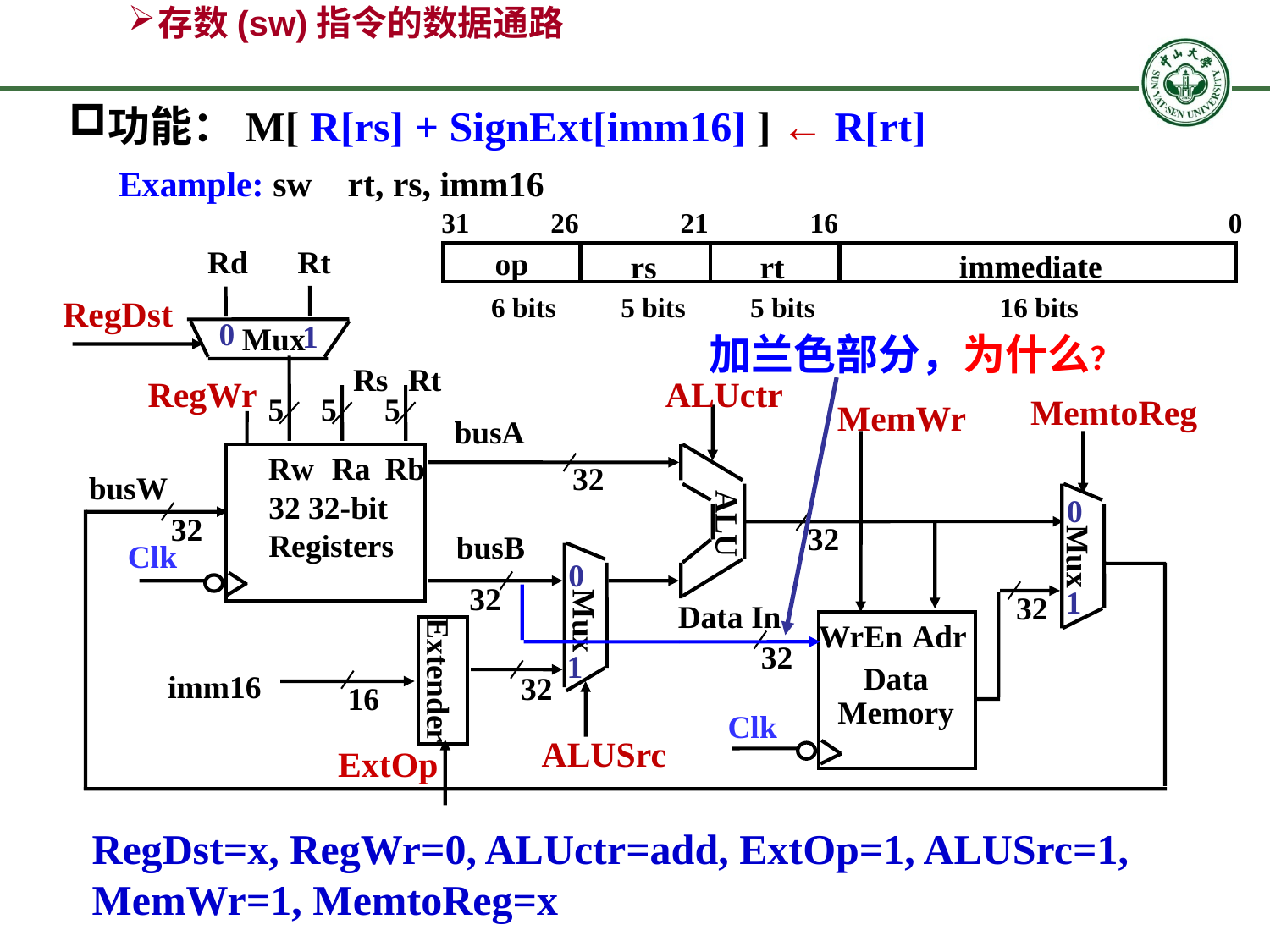

# 存数(sw)指令的数据通路
功能：M[ R[rs] + SignExt[imm16] ] ← R[rt]
Example: sw    rt, rs, imm16
31
26
21
16
0
op

immediate
rs

rt

6 bits
5 bits
5 bits
16 bits
Rd
Rt
RegDst

0
1
Mux

加兰色部分，为什么？

Rs
Rt

ALUctr
RegWr
5
5
5
MemtoReg

MemWr

busA

Rw
Ra
Rb

32

busW

32 32-bit
Registers

0
1
ALU

32

32

busB

Clk
Mux

0
1

32

32

Data In

Mux
WrEn
Adr

32
Extender
Data
Memory

imm16
32

16

Clk
ALUSrc
ExtOp

RegDst=x, RegWr=0, ALUctr=add, ExtOp=1, ALUSrc=1, MemWr=1, MemtoReg=x